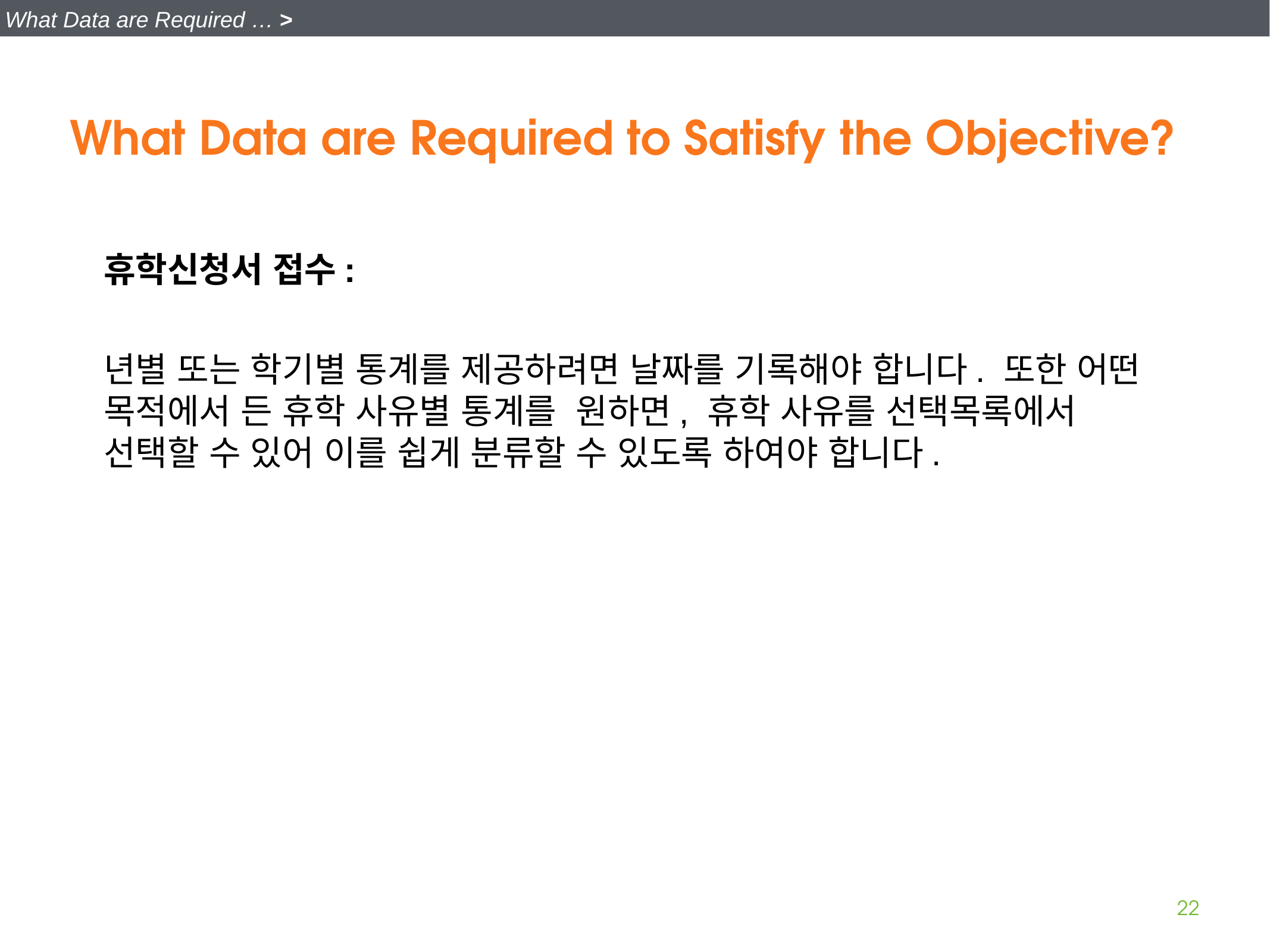

What Data are Required … >
# What Data are Required to Satisfy the Objective?
휴학신청서 접수:
년별 또는 학기별 통계를 제공하려면 날짜를 기록해야 합니다. 또한 어떤  목적에서 든 휴학 사유별 통계를  원하면, 휴학 사유를 선택목록에서 선택할 수 있어 이를 쉽게 분류할 수 있도록 하여야 합니다.
22